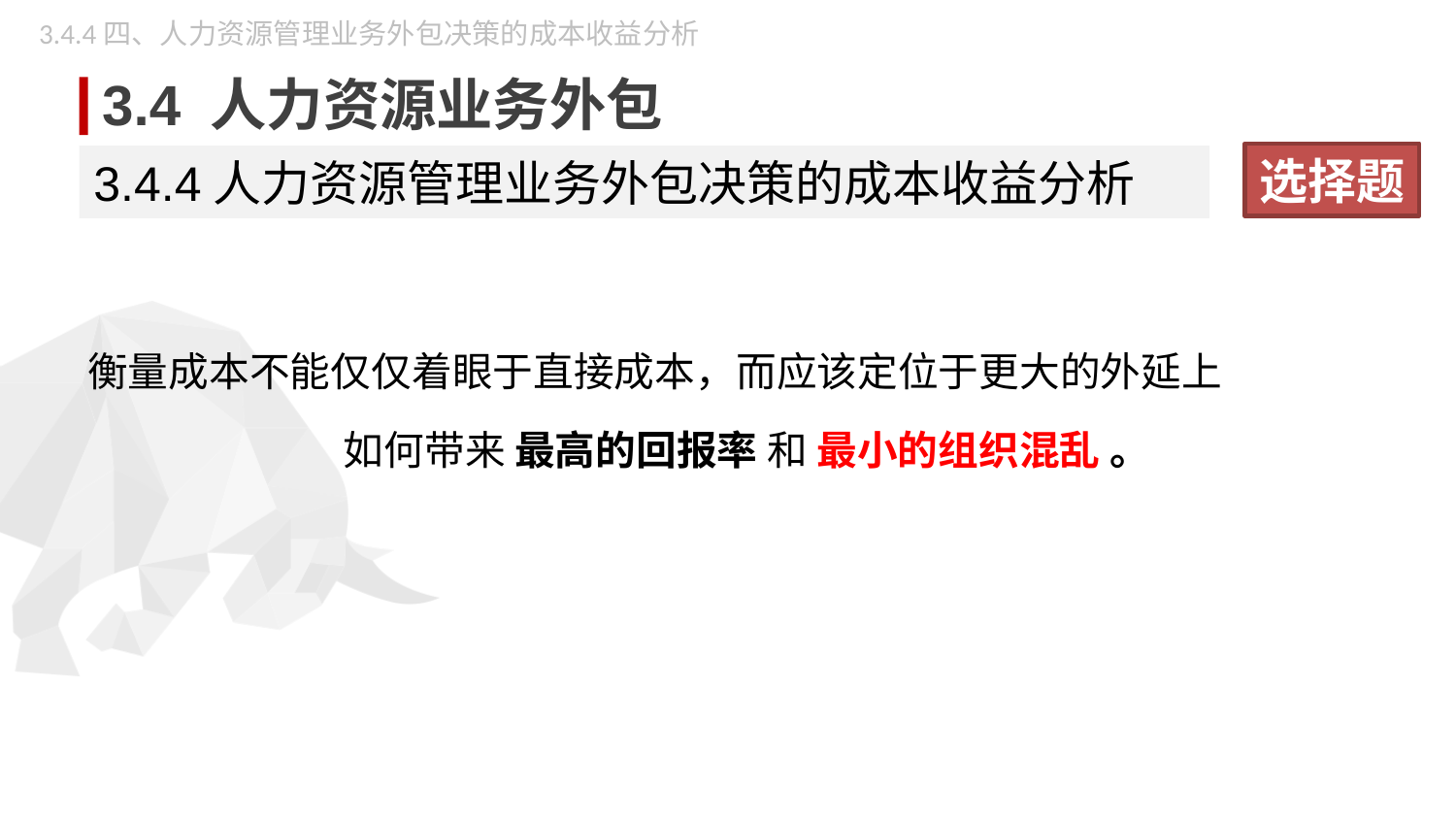

3.4.4四、人力资源管理业务外包决策的成本收益分析

3.4 人力资源业务外包
选择题
3.4.4人力资源管理业务外包决策的成本收益分析
衡量成本不能仅仅着眼于直接成本，而应该定位于更大的外延上
如何带来 最高的回报率 和 最小的组织混乱 。